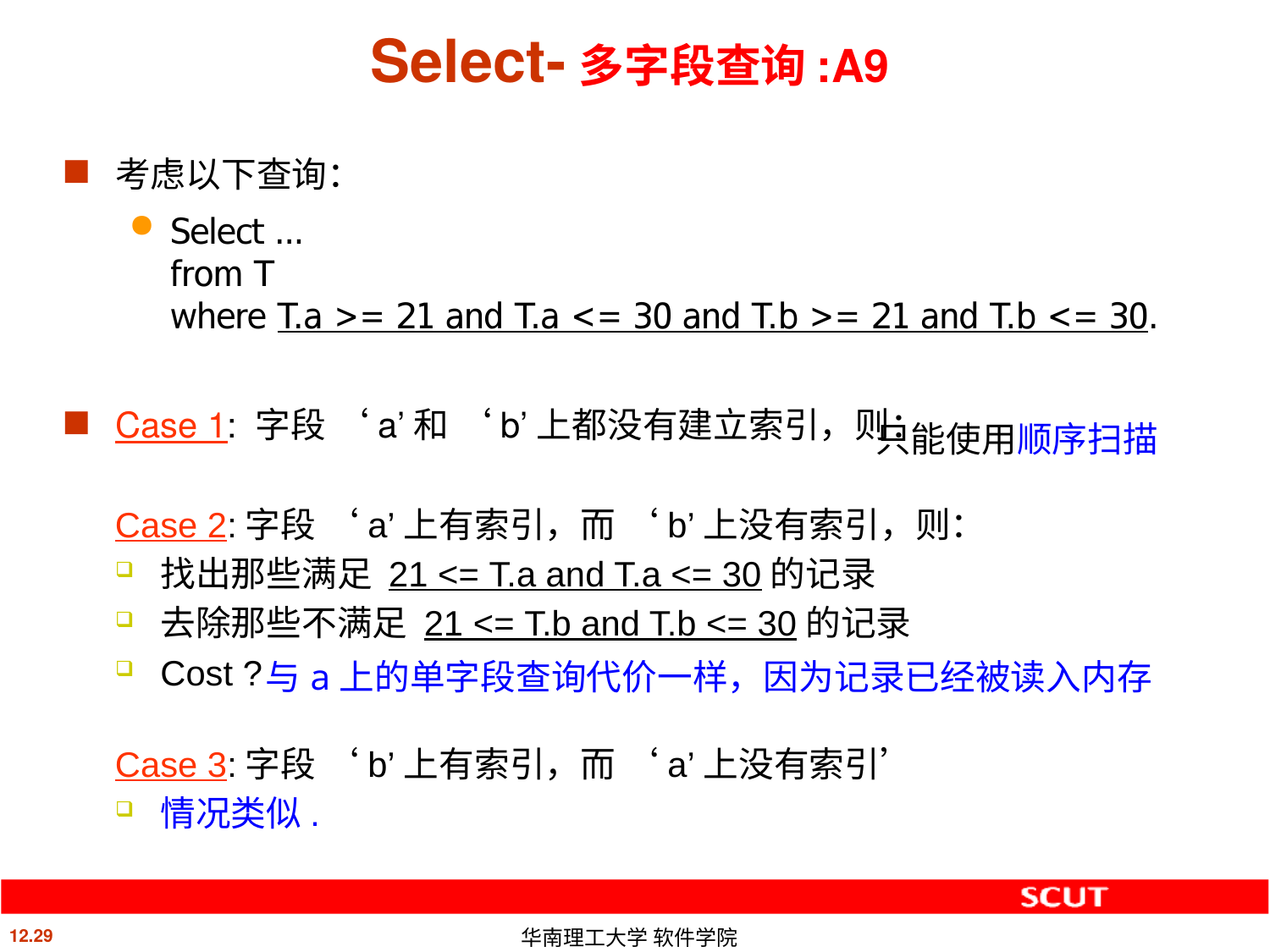

# Select-多字段查询:A9
考虑以下查询：
Select …
from T
where T.a >= 21 and T.a <= 30 and T.b >= 21 and T.b <= 30.

Case 1: 字段 ‘a’和 ‘b’上都没有建立索引，则：
只能使用顺序扫描
Case 2:字段 ‘a’上有索引，而 ‘b’上没有索引，则：
找出那些满足 21 <= T.a and T.a <= 30的记录
去除那些不满足 21 <= T.b and T.b <= 30的记录
Cost ?
与a上的单字段查询代价一样，因为记录已经被读入内存
Case 3:字段 ‘b’上有索引，而 ‘a’上没有索引’
情况类似.